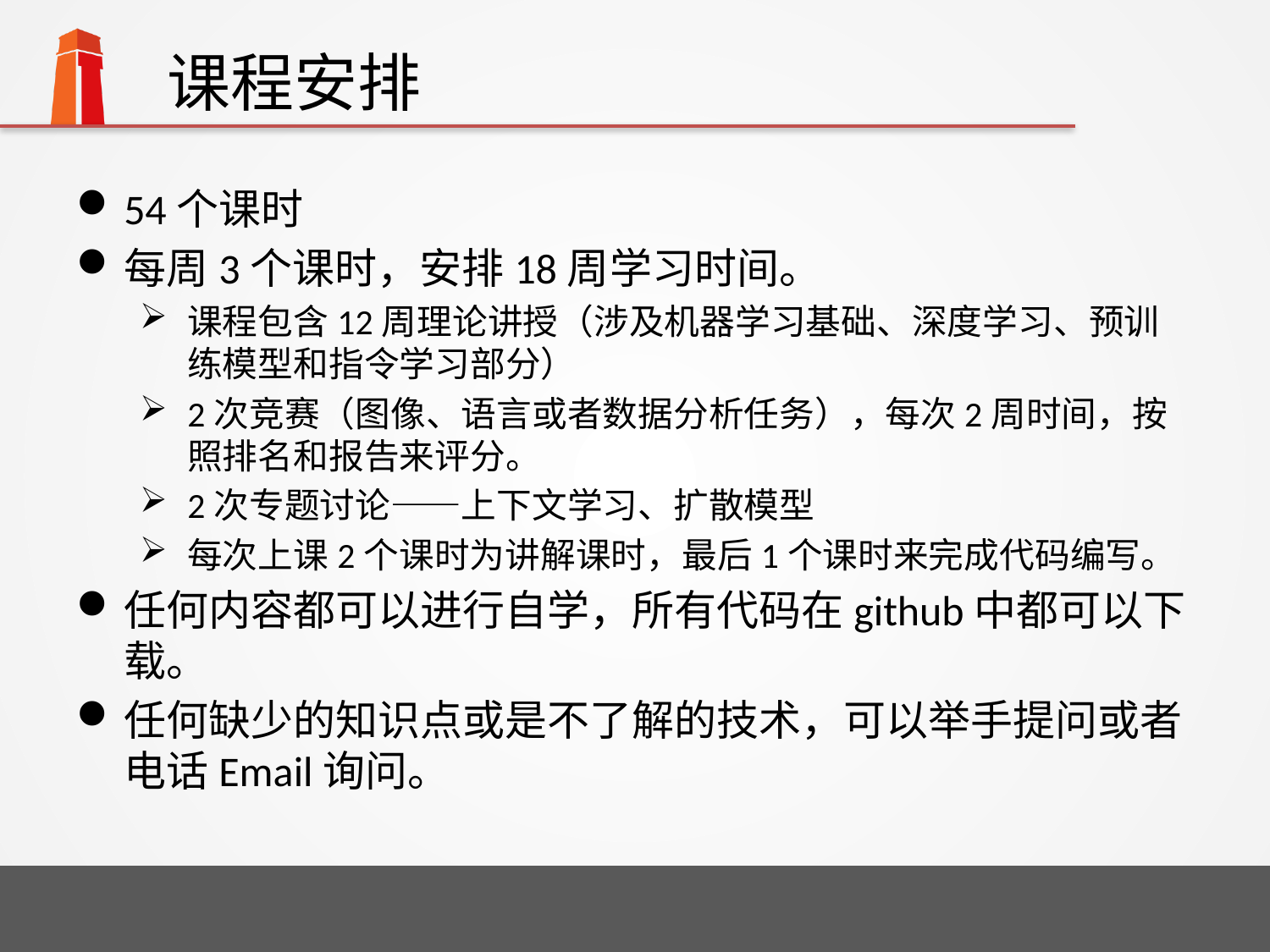

# 课程安排
54个课时
每周3个课时，安排18周学习时间。
课程包含12周理论讲授（涉及机器学习基础、深度学习、预训练模型和指令学习部分）
2次竞赛（图像、语言或者数据分析任务），每次2周时间，按照排名和报告来评分。
2次专题讨论——上下文学习、扩散模型
每次上课2个课时为讲解课时，最后1个课时来完成代码编写。
任何内容都可以进行自学，所有代码在github中都可以下载。
任何缺少的知识点或是不了解的技术，可以举手提问或者电话Email询问。